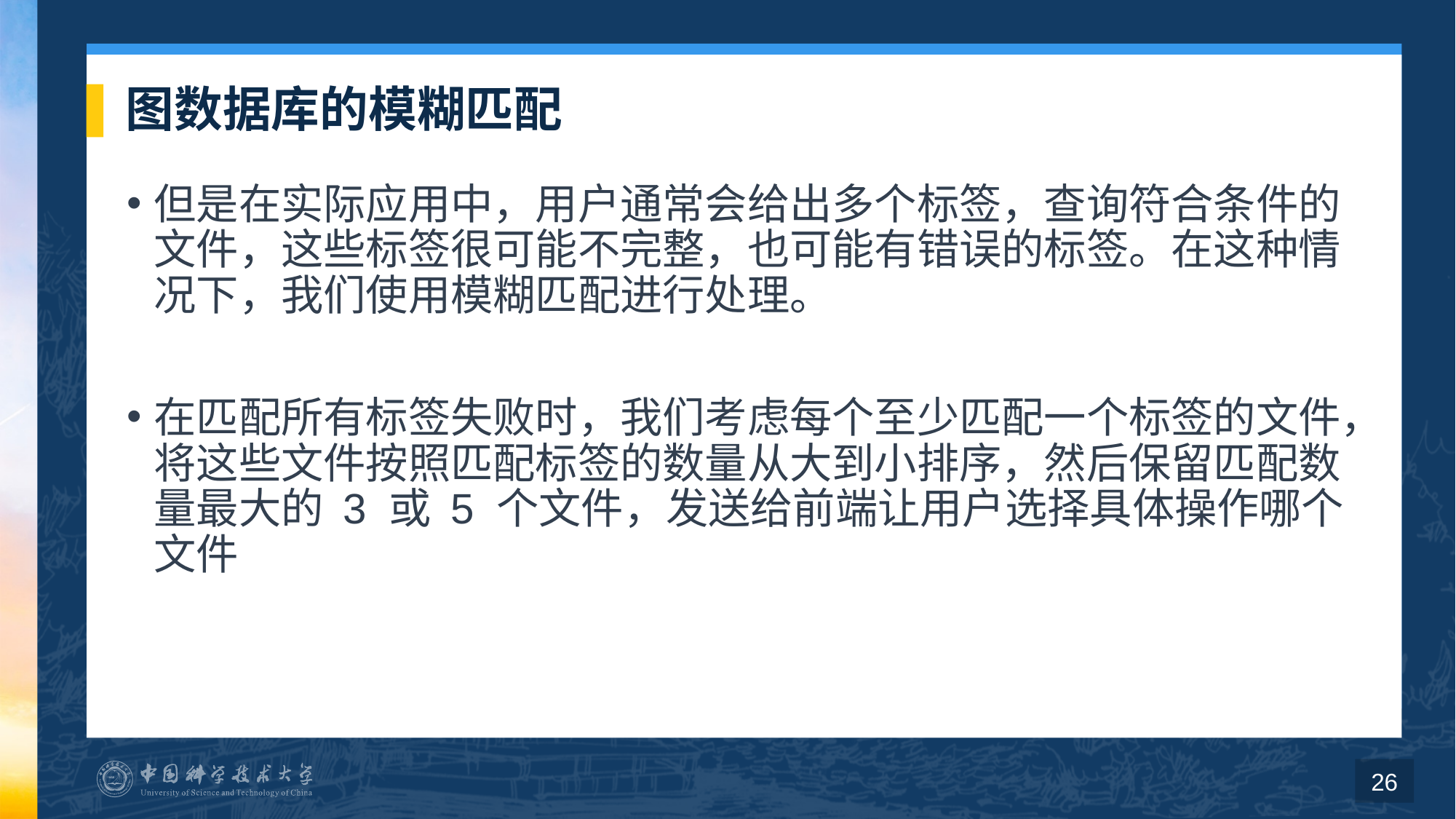

# 图数据库的模糊匹配
但是在实际应用中，用户通常会给出多个标签，查询符合条件的文件，这些标签很可能不完整，也可能有错误的标签。在这种情况下，我们使用模糊匹配进行处理。

在匹配所有标签失败时，我们考虑每个至少匹配一个标签的文件，将这些文件按照匹配标签的数量从大到小排序，然后保留匹配数量最大的 3 或 5 个文件，发送给前端让用户选择具体操作哪个文件
26